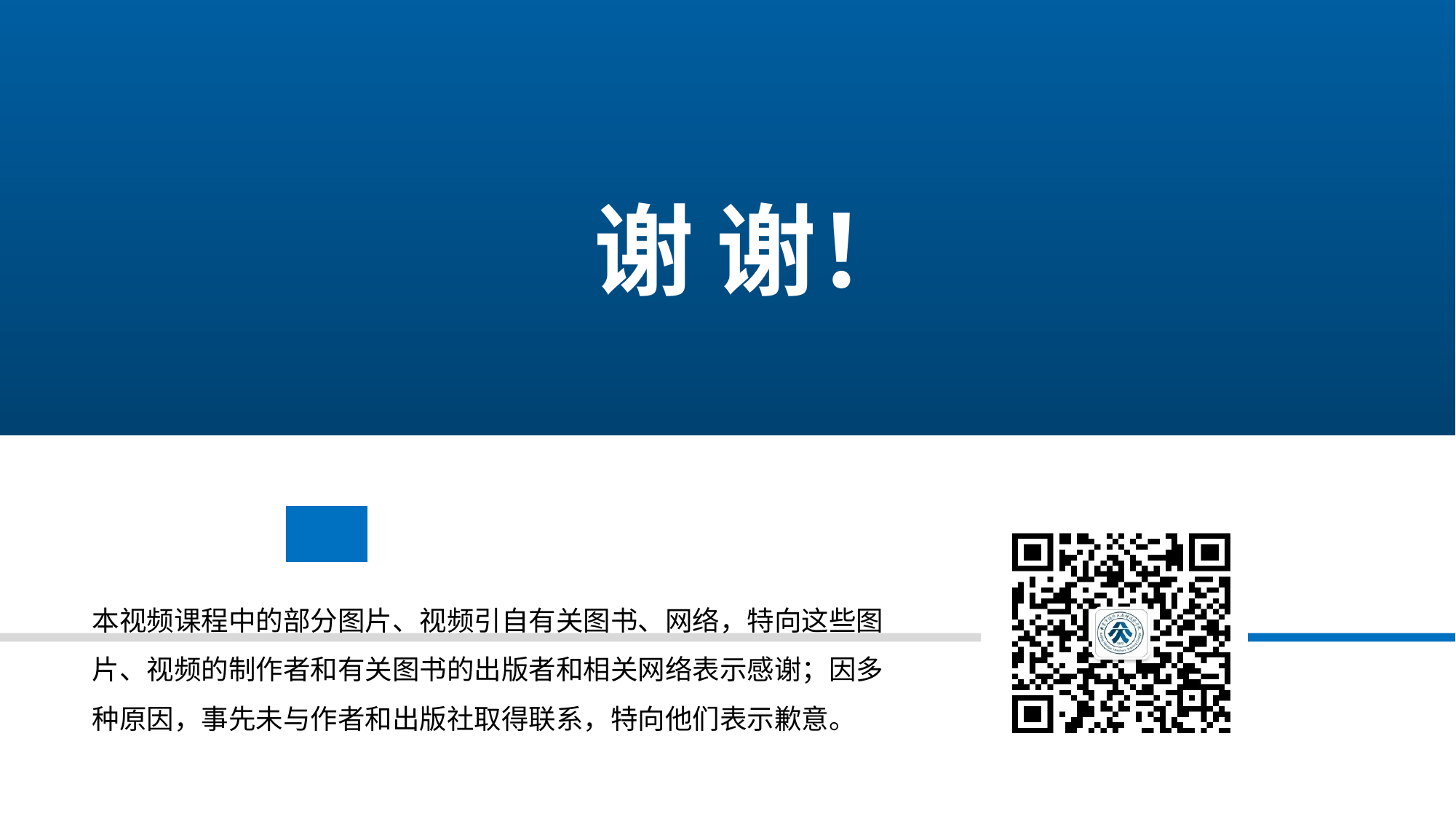

谢 谢！
本视频课程中的部分图片、视频引自有关图书、网络，特向这些图片、视频的制作者和有关图书的出版者和相关网络表示感谢；因多种原因，事先未与作者和出版社取得联系，特向他们表示歉意。